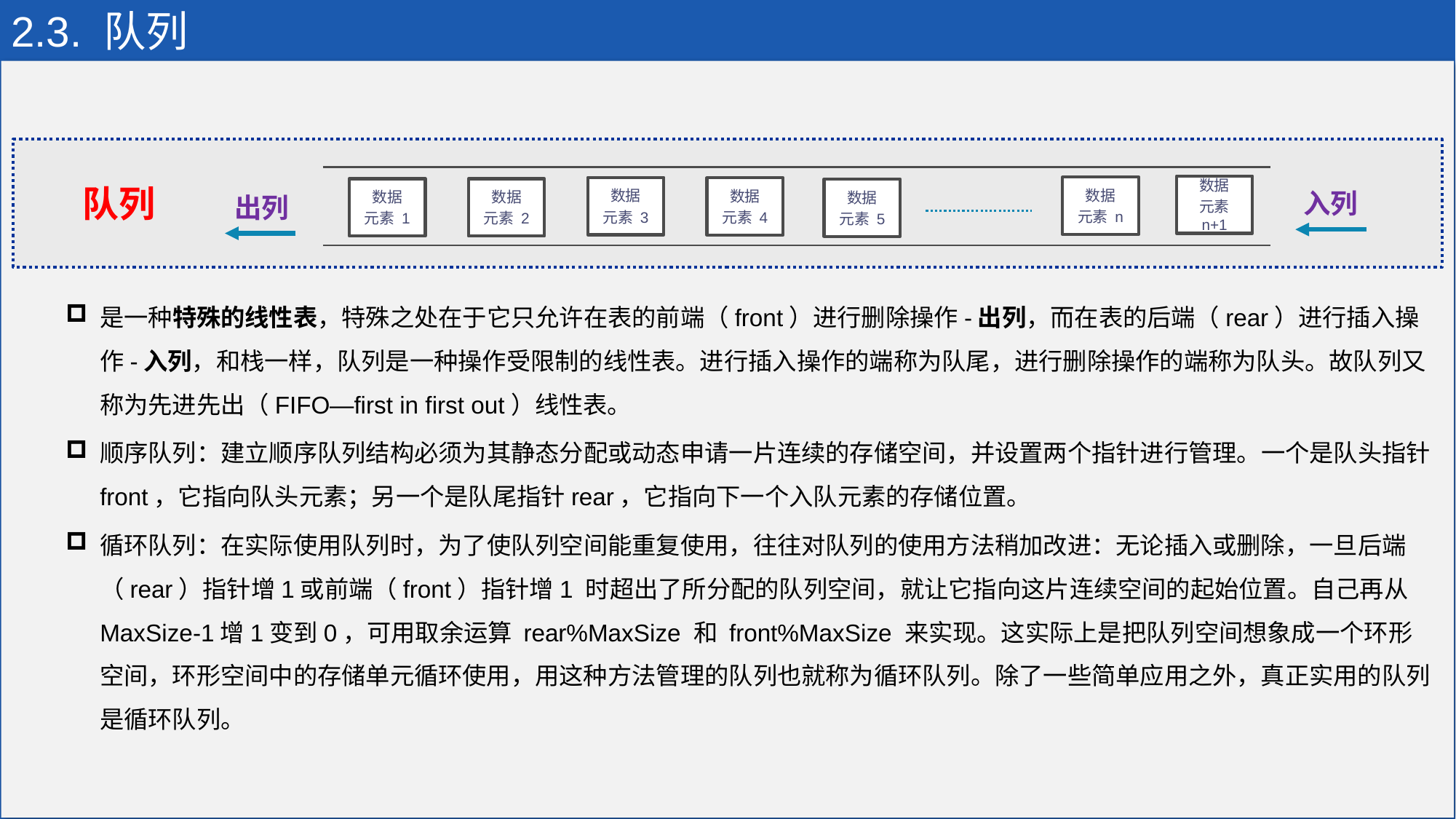

# 2.3. 队列

队列
数据
元素 n+1
数据
元素 n
数据
元素 3
数据
元素 4
数据
元素 1
数据
元素 2
数据
元素 5
入列
出列
是一种特殊的线性表，特殊之处在于它只允许在表的前端（front）进行删除操作-出列，而在表的后端（rear）进行插入操作-入列，和栈一样，队列是一种操作受限制的线性表。进行插入操作的端称为队尾，进行删除操作的端称为队头。故队列又称为先进先出（FIFO—first in first out）线性表。
顺序队列：建立顺序队列结构必须为其静态分配或动态申请一片连续的存储空间，并设置两个指针进行管理。一个是队头指针front，它指向队头元素；另一个是队尾指针rear，它指向下一个入队元素的存储位置。
循环队列：在实际使用队列时，为了使队列空间能重复使用，往往对队列的使用方法稍加改进：无论插入或删除，一旦后端（rear）指针增1或前端（front）指针增1 时超出了所分配的队列空间，就让它指向这片连续空间的起始位置。自己再从MaxSize-1增1变到0，可用取余运算 rear%MaxSize 和 front%MaxSize 来实现。这实际上是把队列空间想象成一个环形空间，环形空间中的存储单元循环使用，用这种方法管理的队列也就称为循环队列。除了一些简单应用之外，真正实用的队列是循环队列。